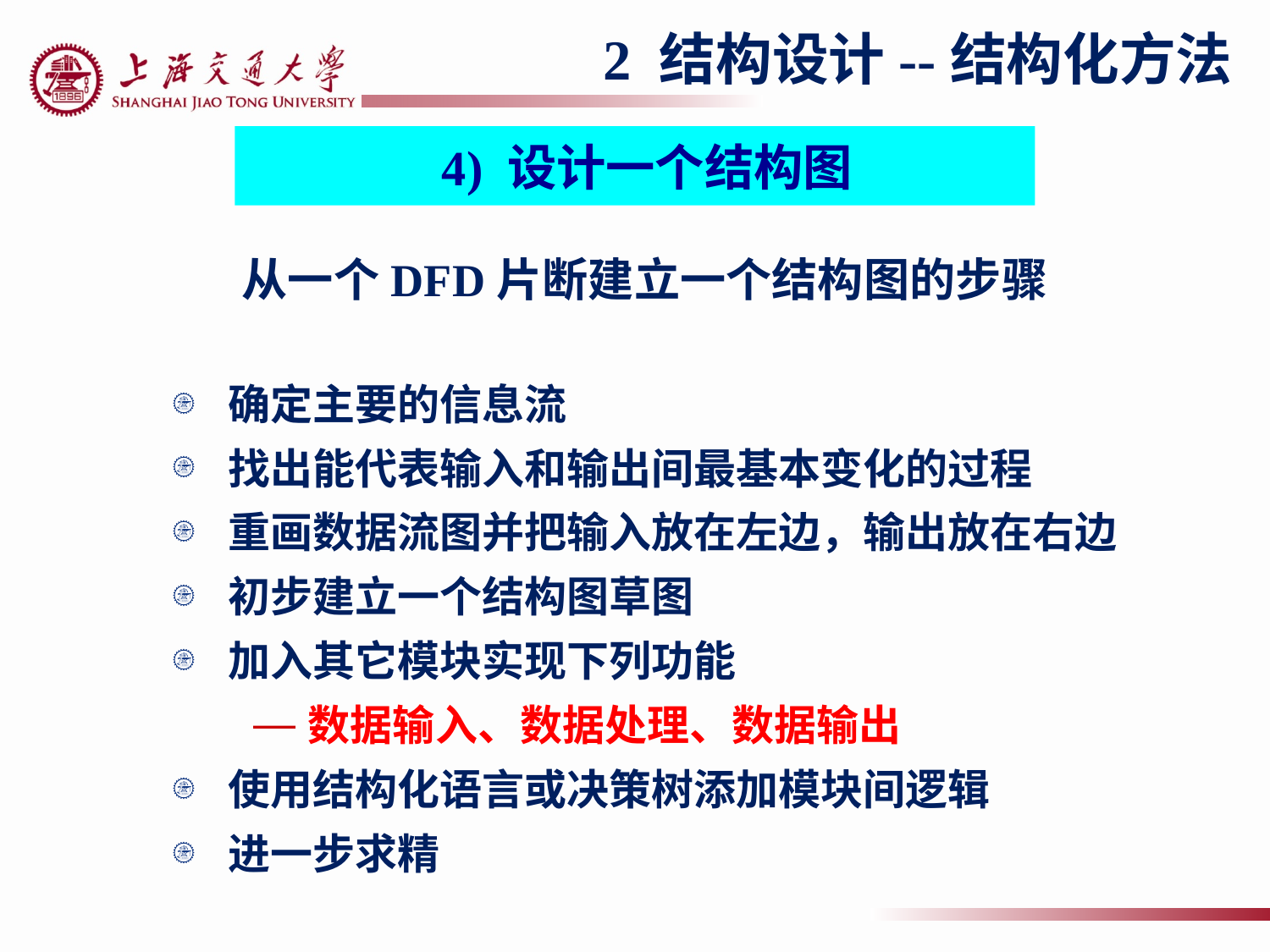

2 结构设计--结构化方法
  4) 设计一个结构图
# 从一个DFD片断建立一个结构图的步骤
确定主要的信息流
找出能代表输入和输出间最基本变化的过程
重画数据流图并把输入放在左边，输出放在右边
初步建立一个结构图草图
加入其它模块实现下列功能
数据输入、数据处理、数据输出
使用结构化语言或决策树添加模块间逻辑
进一步求精